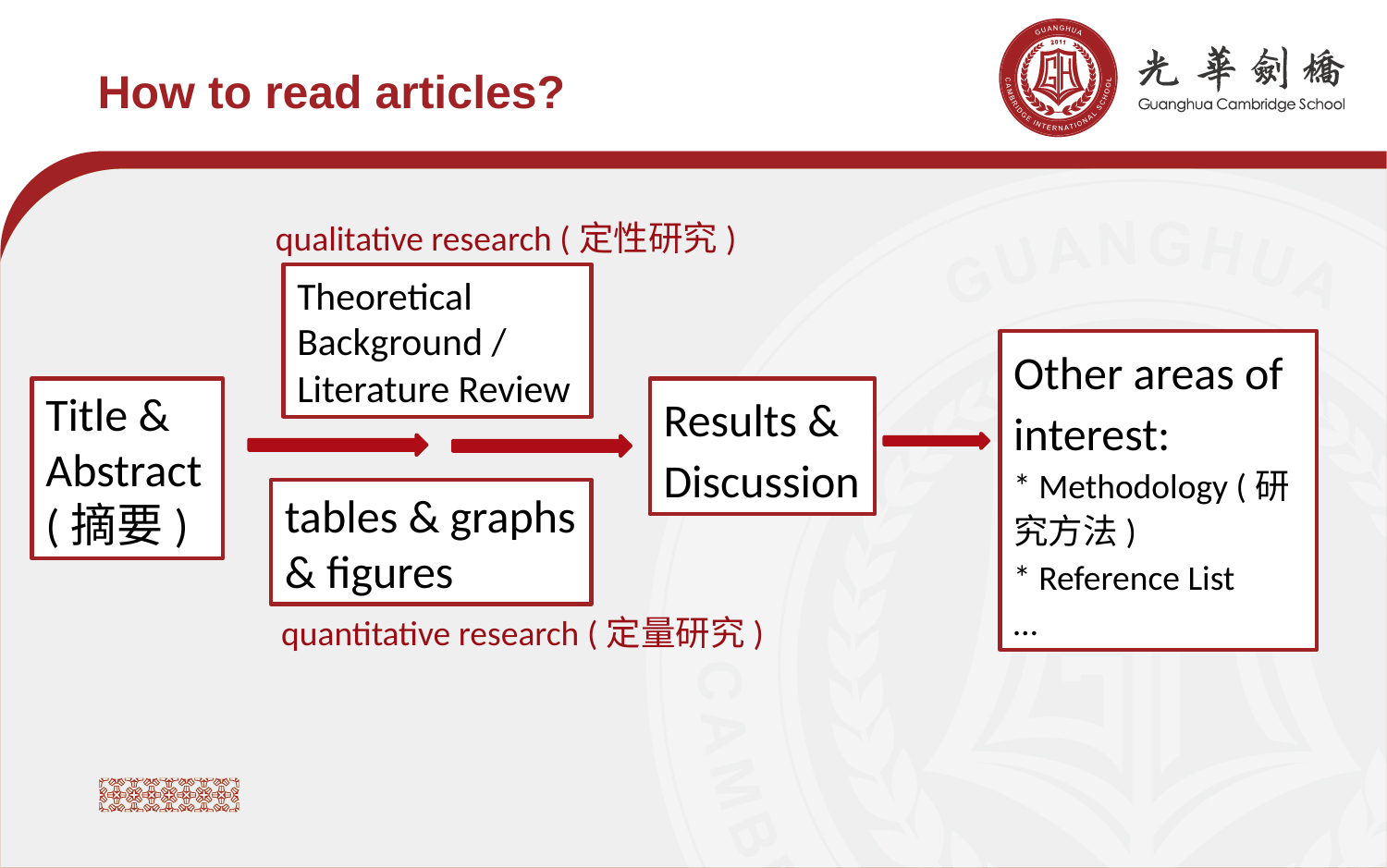

How to read articles?
qualitative research (定性研究)
Theoretical Background / Literature Review
Other areas of interest:
* Methodology (研究方法)
* Reference List
…
Title & Abstract (摘要)
Results & Discussion

tables & graphs & figures
quantitative research (定量研究)